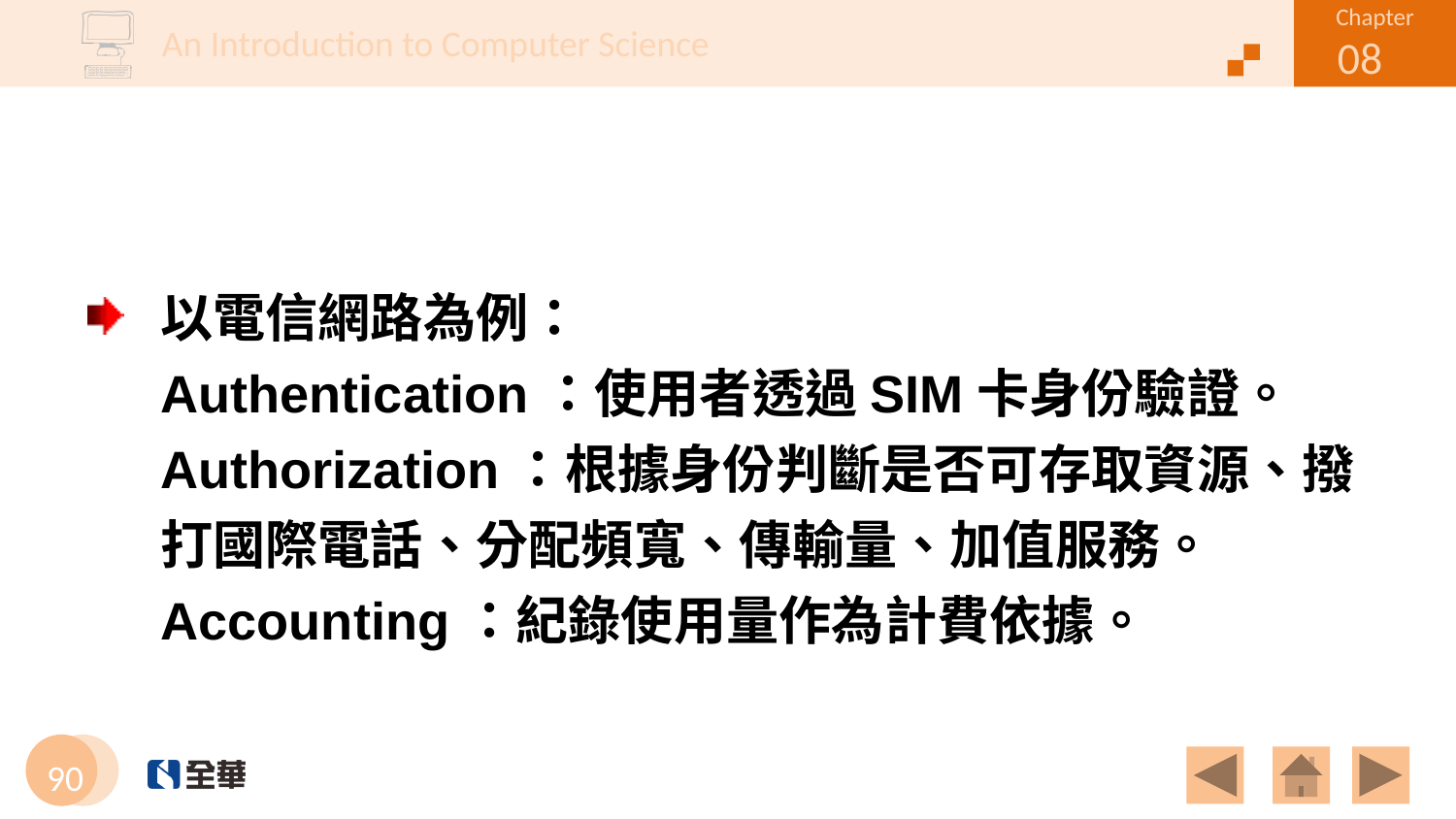

#
以電信網路為例：
Authentication：使用者透過SIM卡身份驗證。
Authorization：根據身份判斷是否可存取資源、撥打國際電話、分配頻寬、傳輸量、加值服務。
Accounting：紀錄使用量作為計費依據。